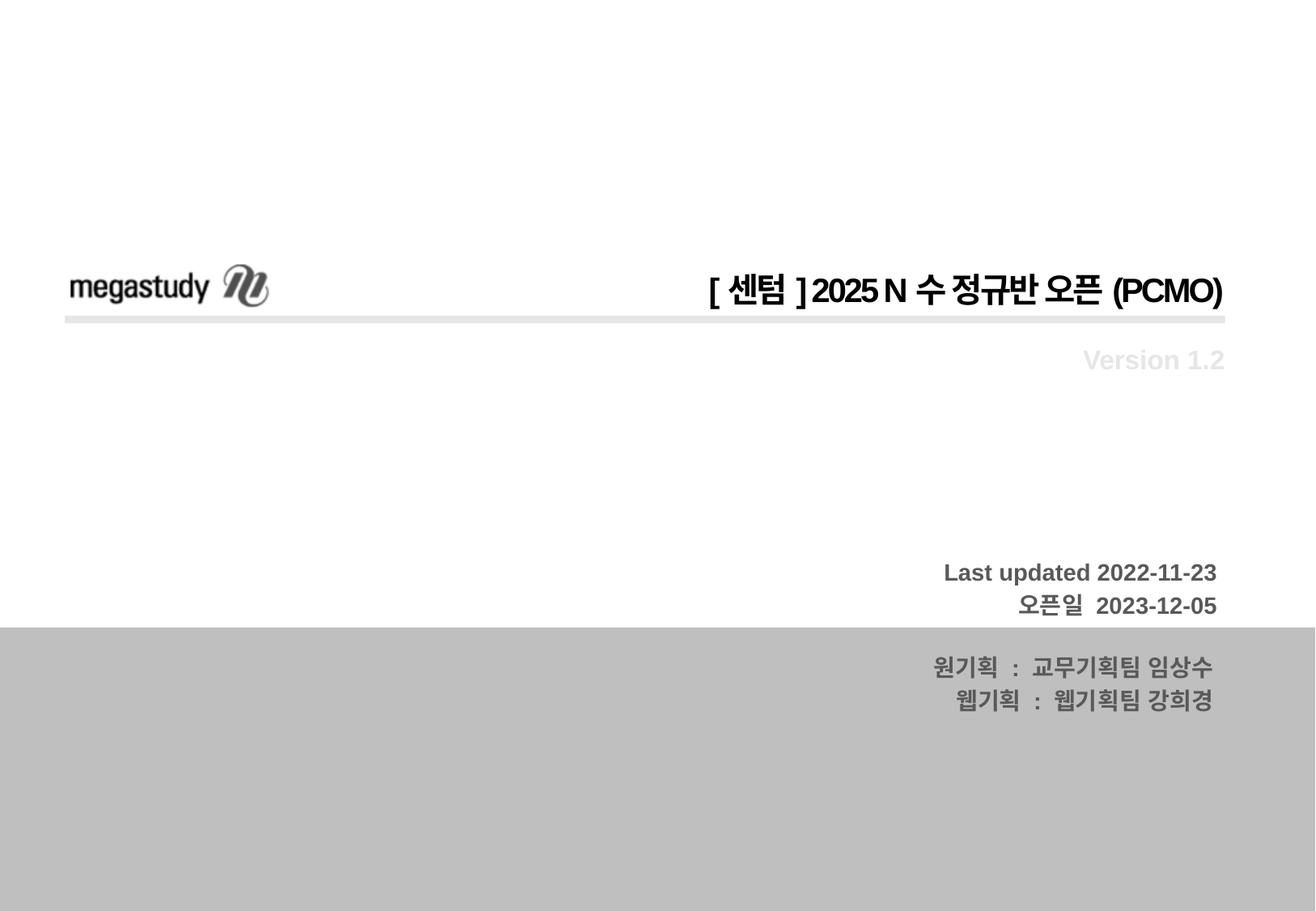

[센텀] 2025 N수 정규반 오픈(PCMO)
Version 1.2
Last updated 2022-11-23
오픈일 2023-12-05
원기획 : 교무기획팀 임상수
웹기획 : 웹기획팀 강희경